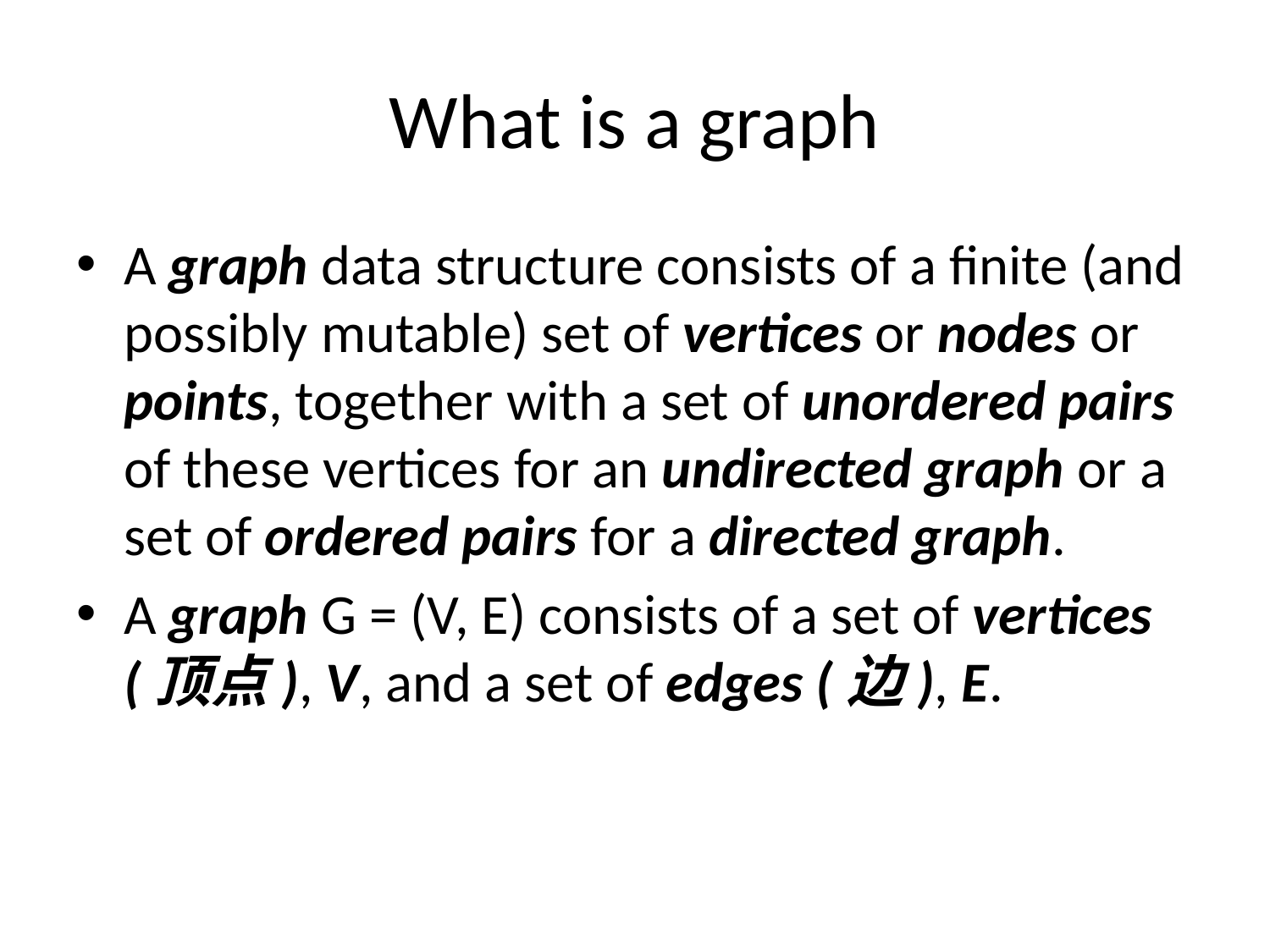

# What is a graph
A graph data structure consists of a finite (and possibly mutable) set of vertices or nodes or points, together with a set of unordered pairs of these vertices for an undirected graph or a set of ordered pairs for a directed graph.
A graph G = (V, E) consists of a set of vertices (顶点), V, and a set of edges (边), E.